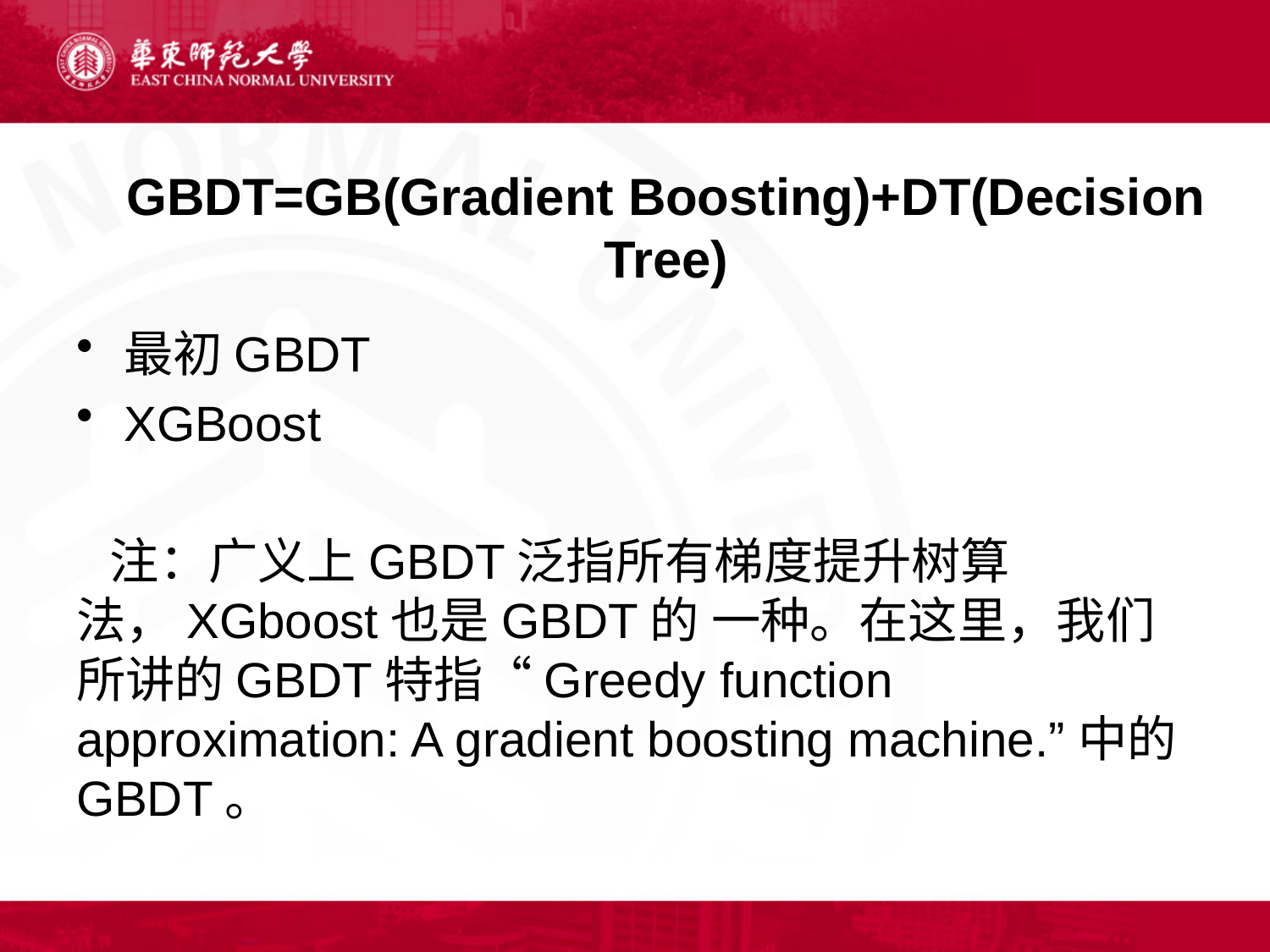

# GBDT=GB(Gradient Boosting)+DT(Decision Tree)
最初GBDT
XGBoost

  注：广义上GBDT泛指所有梯度提升树算法，XGboost也是GBDT的	一种。在这里，我们所讲的GBDT特指“Greedy function 	approximation: A gradient boosting machine.”中的GBDT。